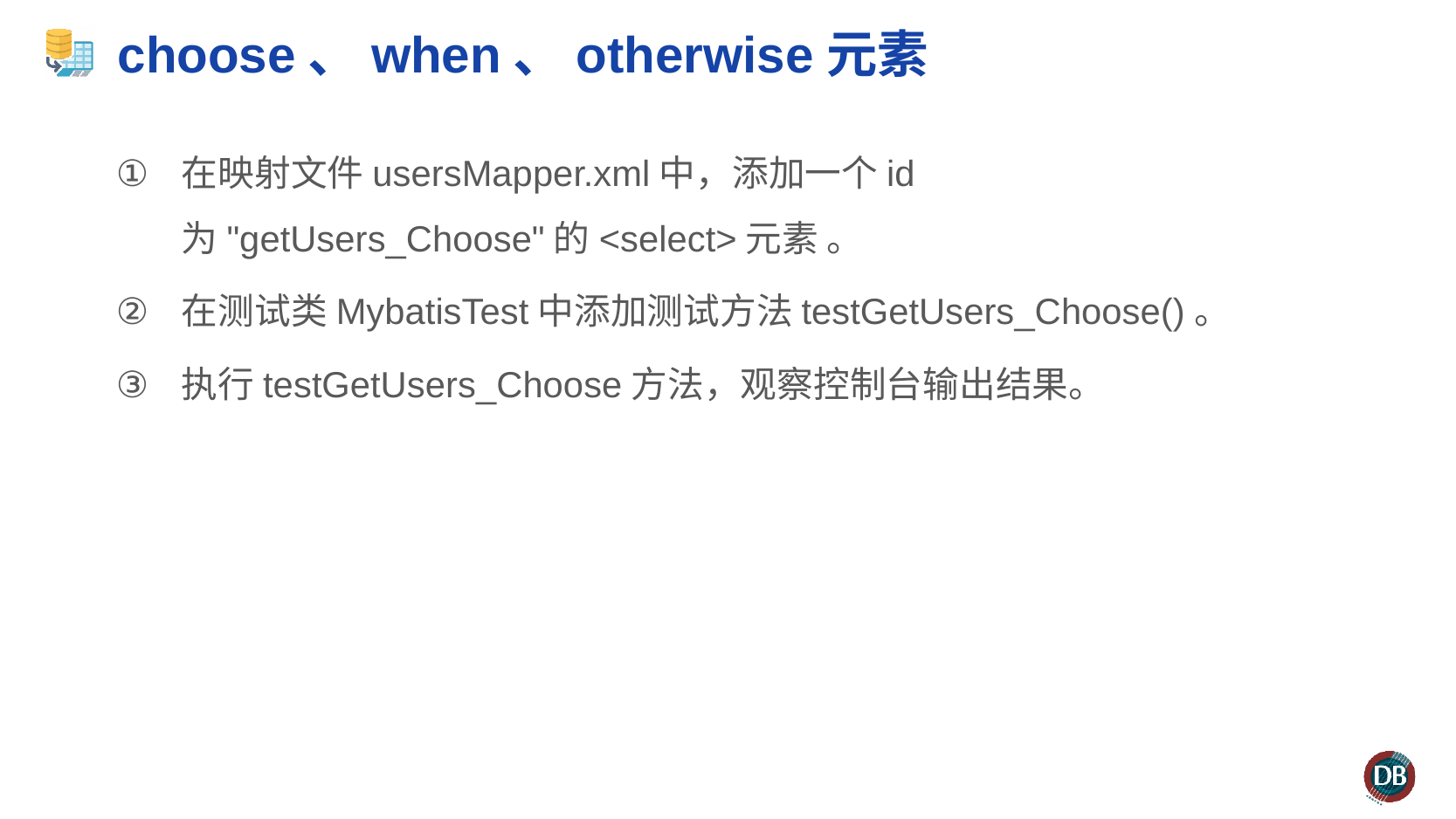

# choose、when、otherwise元素
在映射文件usersMapper.xml中，添加一个id为"getUsers_Choose"的<select>元素 。
在测试类MybatisTest中添加测试方法testGetUsers_Choose()。
执行testGetUsers_Choose方法，观察控制台输出结果。